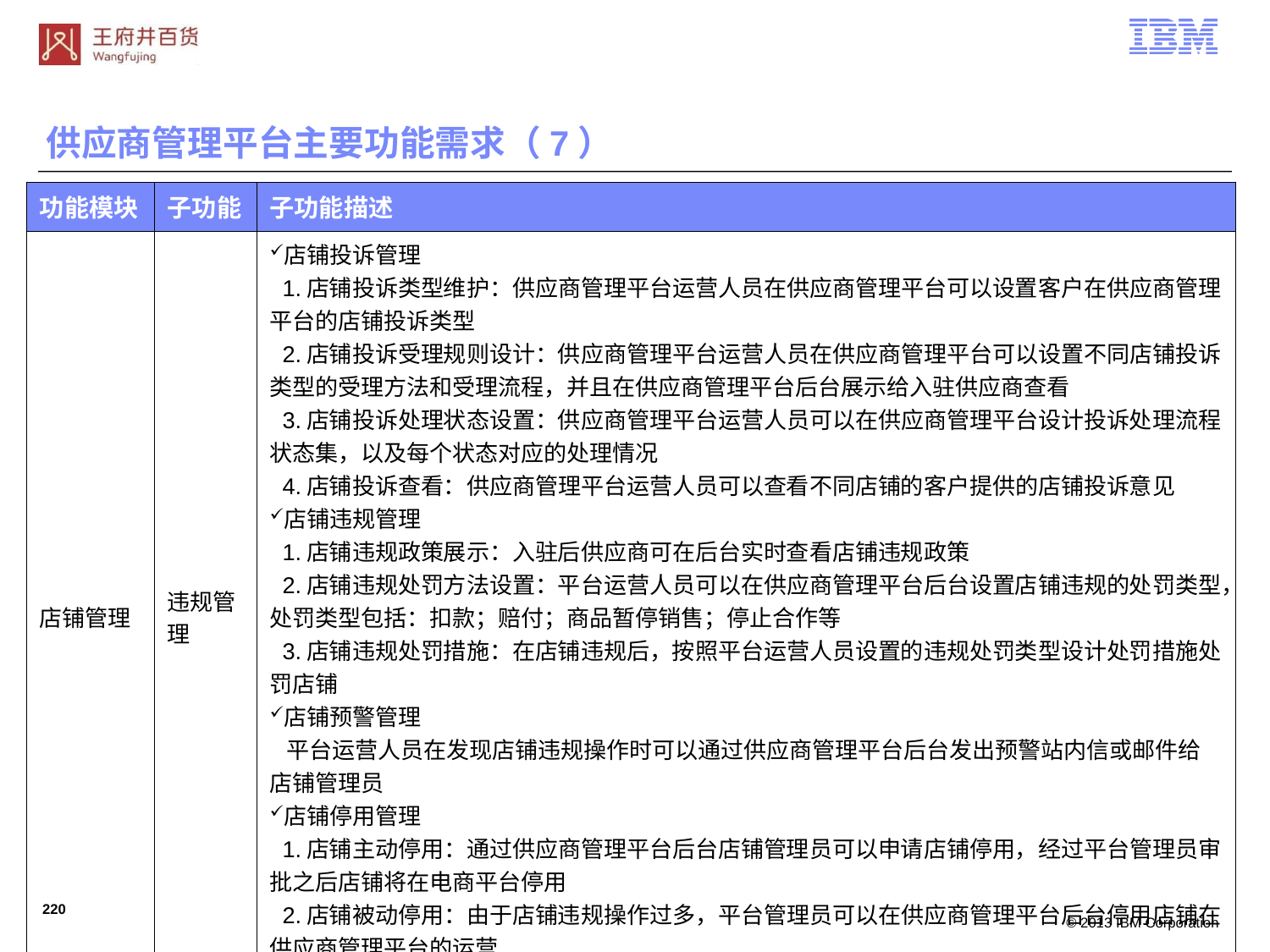

供应商管理平台主要功能需求（7）
| 功能模块 | 子功能 | 子功能描述 |
| --- | --- | --- |
| 店铺管理 | 违规管理 | 店铺投诉管理 1.店铺投诉类型维护：供应商管理平台运营人员在供应商管理平台可以设置客户在供应商管理平台的店铺投诉类型 2.店铺投诉受理规则设计：供应商管理平台运营人员在供应商管理平台可以设置不同店铺投诉类型的受理方法和受理流程，并且在供应商管理平台后台展示给入驻供应商查看 3.店铺投诉处理状态设置：供应商管理平台运营人员可以在供应商管理平台设计投诉处理流程状态集，以及每个状态对应的处理情况 4.店铺投诉查看：供应商管理平台运营人员可以查看不同店铺的客户提供的店铺投诉意见 店铺违规管理 1.店铺违规政策展示：入驻后供应商可在后台实时查看店铺违规政策 2.店铺违规处罚方法设置：平台运营人员可以在供应商管理平台后台设置店铺违规的处罚类型， 处罚类型包括：扣款；赔付；商品暂停销售；停止合作等 3.店铺违规处罚措施：在店铺违规后，按照平台运营人员设置的违规处罚类型设计处罚措施处罚店铺 店铺预警管理 平台运营人员在发现店铺违规操作时可以通过供应商管理平台后台发出预警站内信或邮件给店铺管理员 店铺停用管理 1.店铺主动停用：通过供应商管理平台后台店铺管理员可以申请店铺停用，经过平台管理员审批之后店铺将在电商平台停用 2.店铺被动停用：由于店铺违规操作过多，平台管理员可以在供应商管理平台后台停用店铺在供应商管理平台的运营 3.店铺停用：店铺停用包含店铺，店铺内商品，店铺管理员操作权限等一系列停用业务操作 |
220